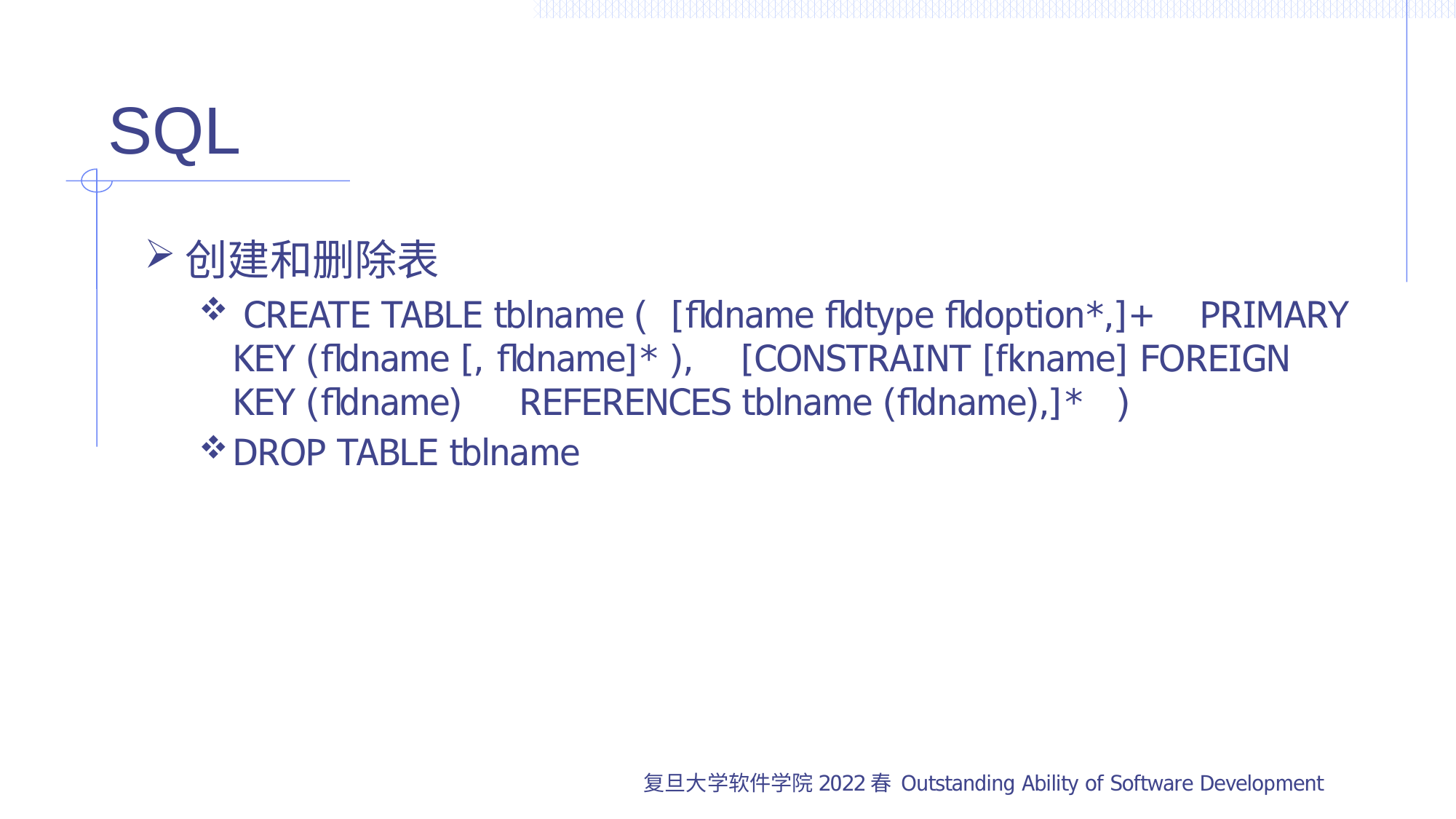

# SQL
创建和删除表
 CREATE TABLE tblname (  [fldname fldtype fldoption*,]+    PRIMARY KEY (fldname [, fldname]* ),    [CONSTRAINT [fkname] FOREIGN KEY (fldname)     REFERENCES tblname (fldname),]*   )
DROP TABLE tblname